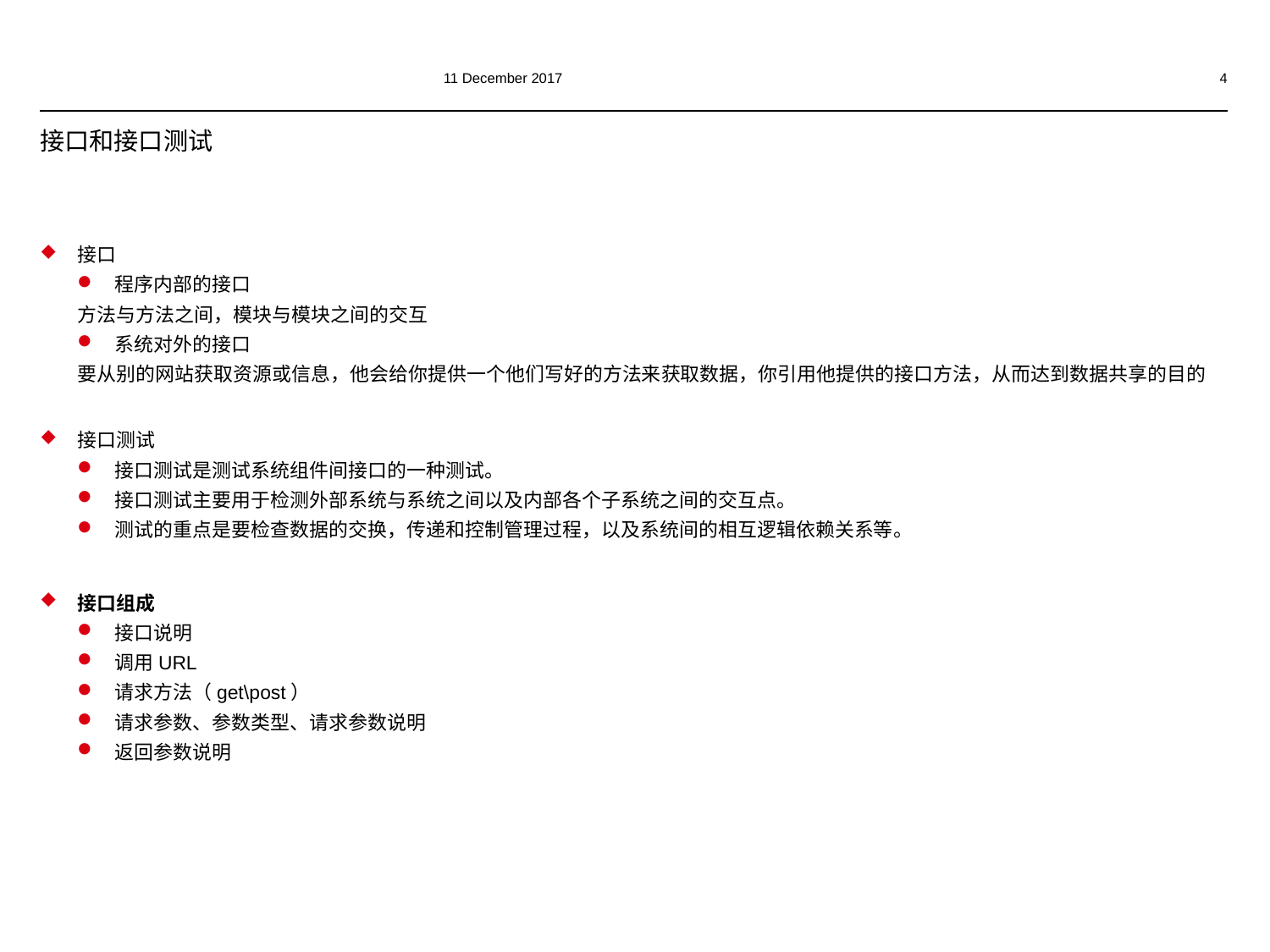

4
11 December 2017

# 接口和接口测试
接口
程序内部的接口
方法与方法之间，模块与模块之间的交互
系统对外的接口
要从别的网站获取资源或信息，他会给你提供一个他们写好的方法来获取数据，你引用他提供的接口方法，从而达到数据共享的目的

接口测试
接口测试是测试系统组件间接口的一种测试。
接口测试主要用于检测外部系统与系统之间以及内部各个子系统之间的交互点。
测试的重点是要检查数据的交换，传递和控制管理过程，以及系统间的相互逻辑依赖关系等。

接口组成
接口说明
调用URL
请求方法（get\post）
请求参数、参数类型、请求参数说明
返回参数说明